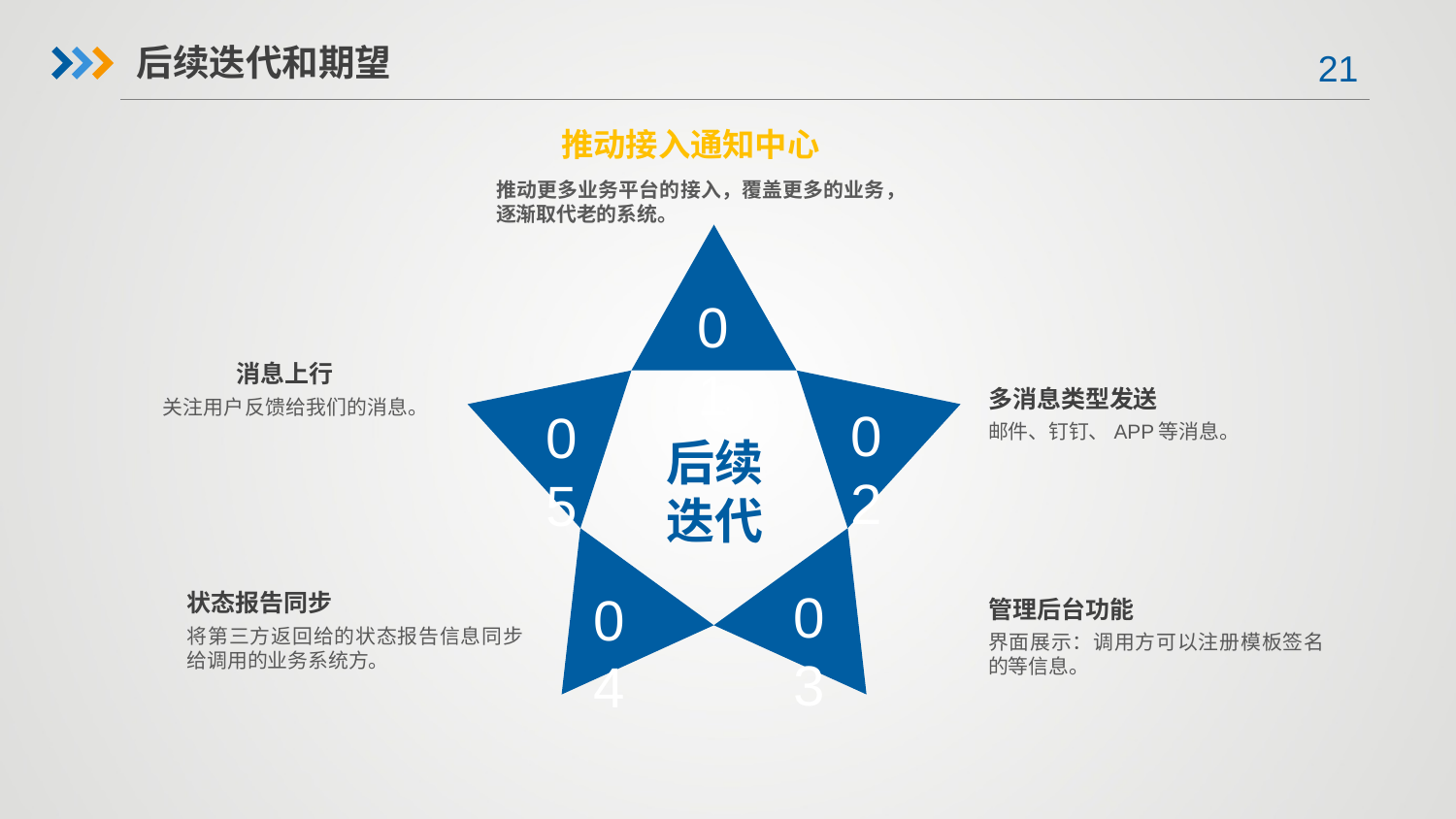

后续迭代和期望
推动接入通知中心
推动更多业务平台的接入，覆盖更多的业务，逐渐取代老的系统。

01
消息上行

多消息类型发送
关注用户反馈给我们的消息。
02
05
邮件、钉钉、APP等消息。
后续
迭代

03
04
状态报告同步
管理后台功能
将第三方返回给的状态报告信息同步给调用的业务系统方。
界面展示：调用方可以注册模板签名的等信息。